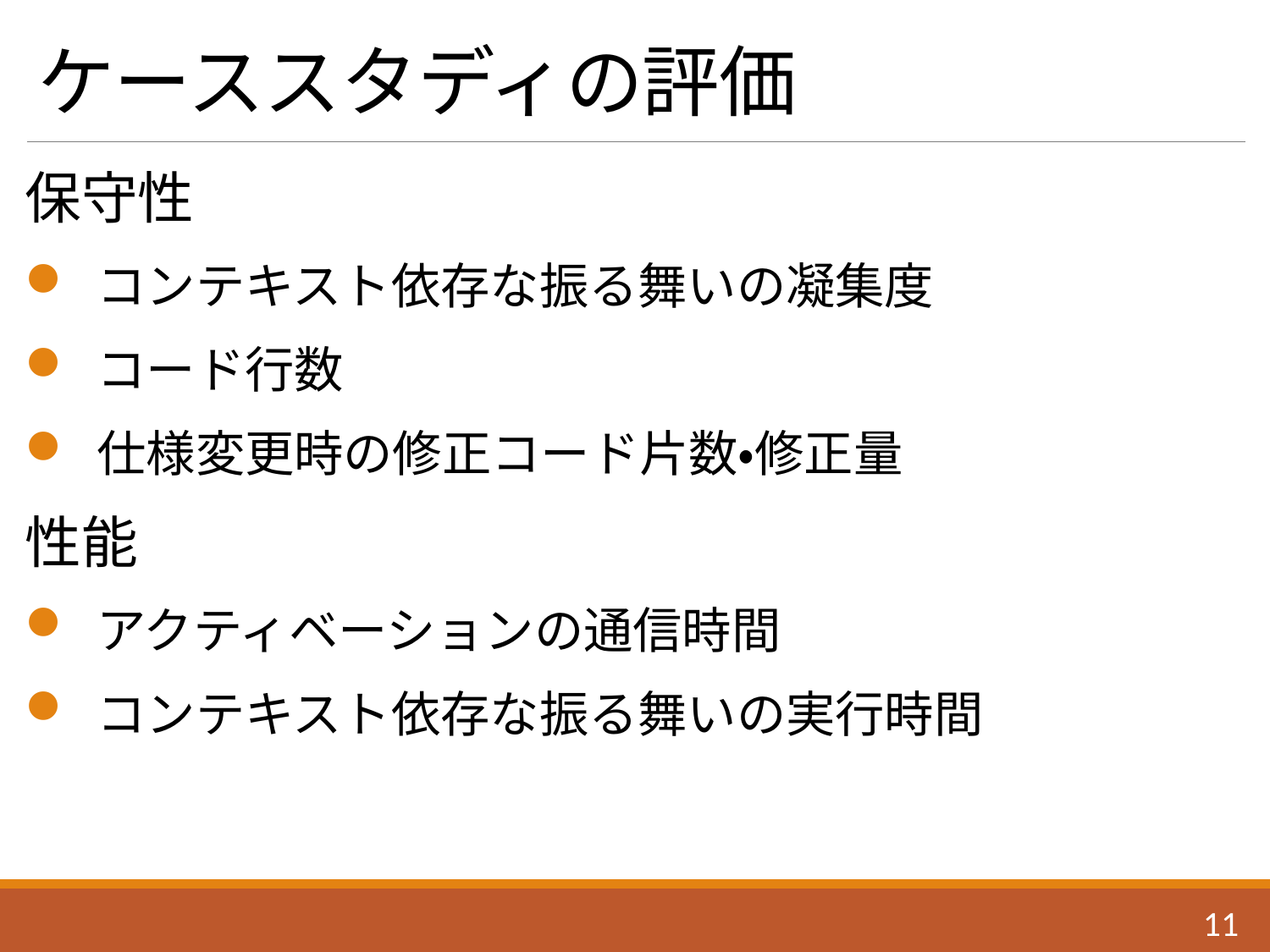

# ケーススタディの評価
保守性
 コンテキスト依存な振る舞いの凝集度
 コード行数
 仕様変更時の修正コード片数・修正量
性能
 アクティベーションの通信時間
 コンテキスト依存な振る舞いの実行時間
11